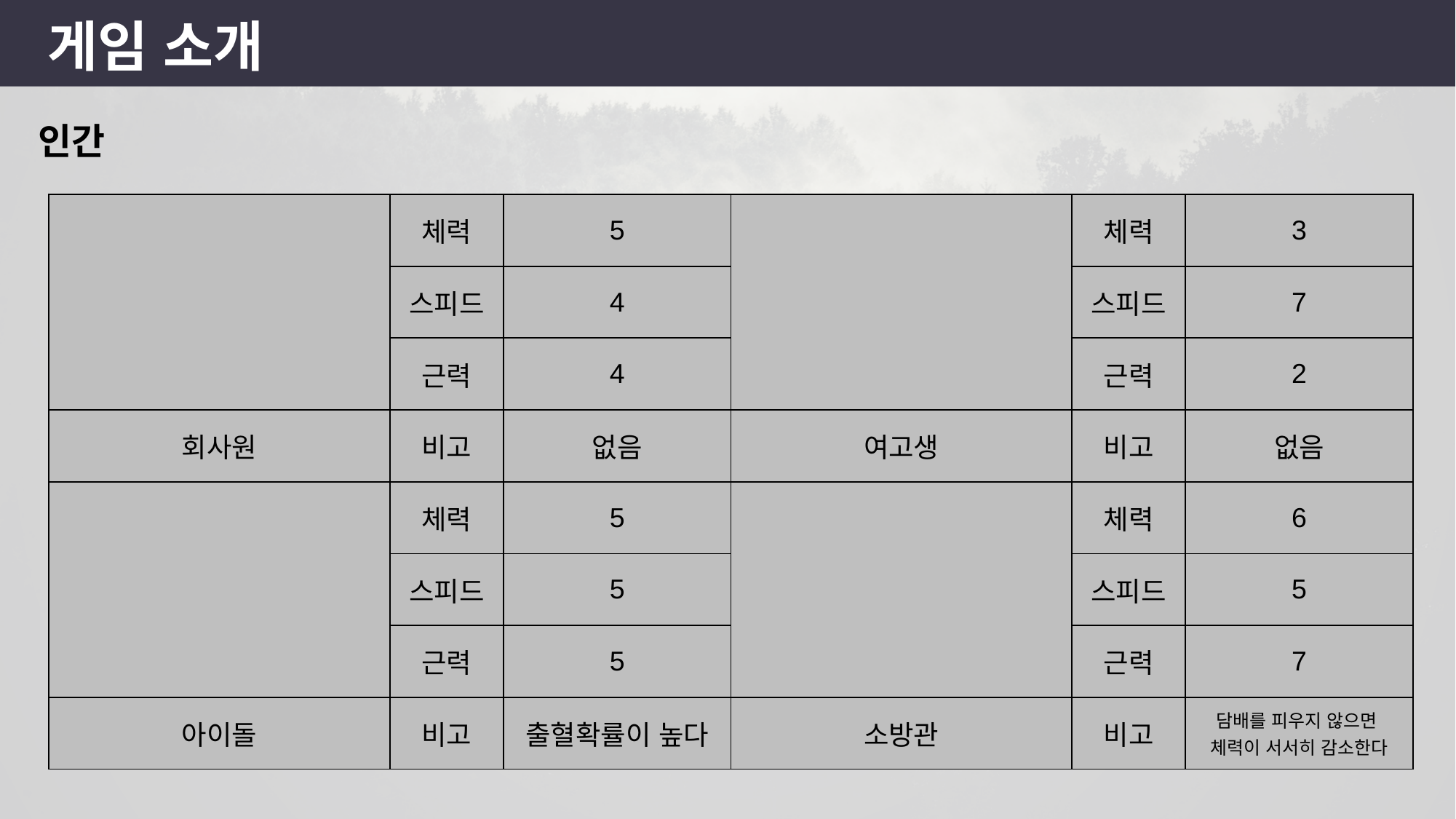

게임 소개
인간
|  | 체력 | 5 |  | 체력 | 3 |
| --- | --- | --- | --- | --- | --- |
|  | 스피드 | 4 |  | 스피드 | 7 |
|  | 근력 | 4 |  | 근력 | 2 |
| 회사원 | 비고 | 없음 | 여고생 | 비고 | 없음 |
|  | 체력 | 5 |  | 체력 | 6 |
|  | 스피드 | 5 |  | 스피드 | 5 |
|  | 근력 | 5 |  | 근력 | 7 |
| 아이돌 | 비고 | 출혈확률이 높다 | 소방관 | 비고 | 담배를 피우지 않으면 체력이 서서히 감소한다 |